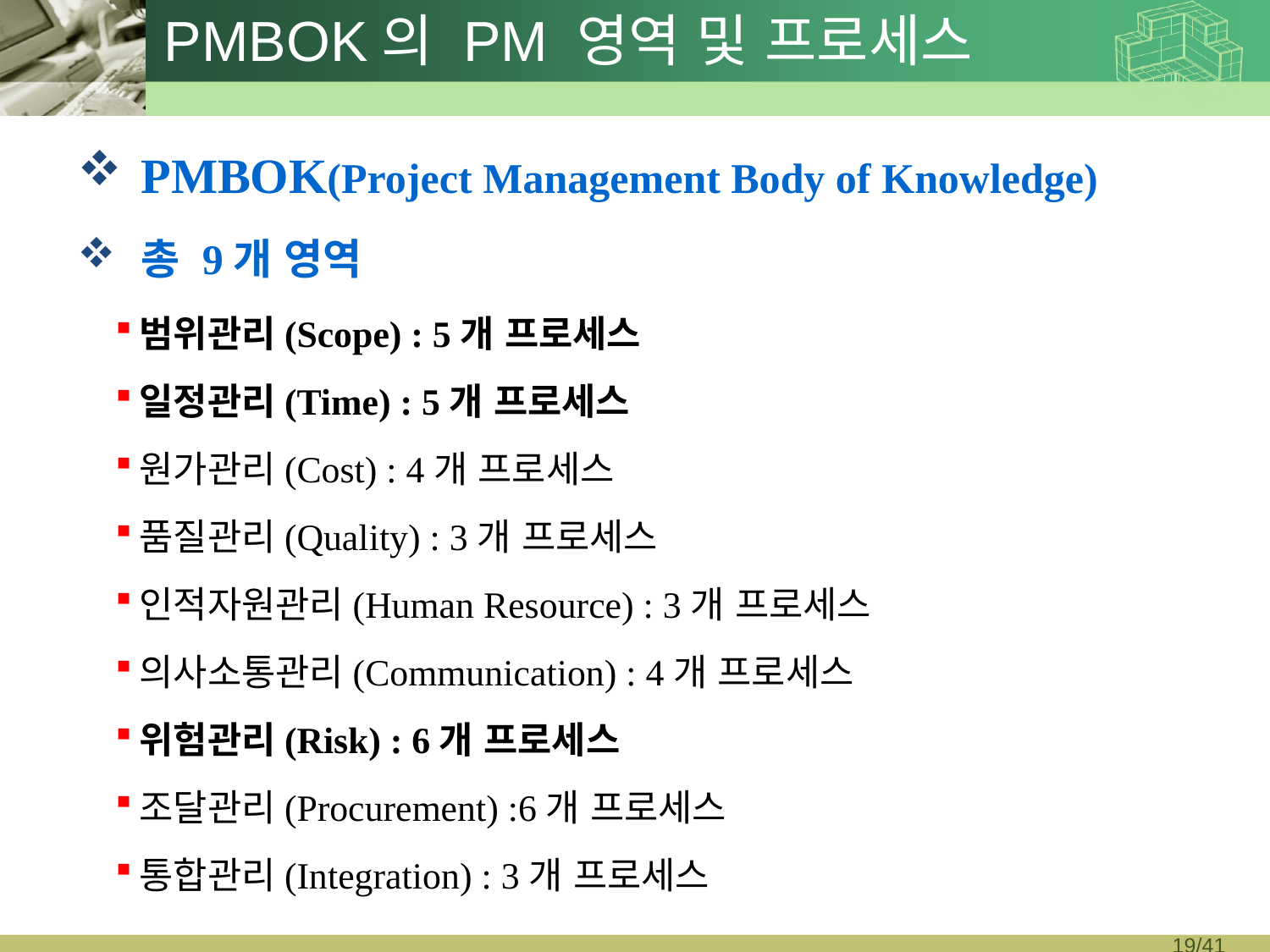

# PMBOK의 PM 영역 및 프로세스
PMBOK(Project Management Body of Knowledge)
총 9개 영역
범위관리(Scope) : 5개 프로세스
일정관리(Time) : 5개 프로세스
원가관리(Cost) : 4개 프로세스
품질관리(Quality) : 3개 프로세스
인적자원관리(Human Resource) : 3개 프로세스
의사소통관리(Communication) : 4개 프로세스
위험관리(Risk) : 6개 프로세스
조달관리(Procurement) :6개 프로세스
통합관리(Integration) : 3개 프로세스